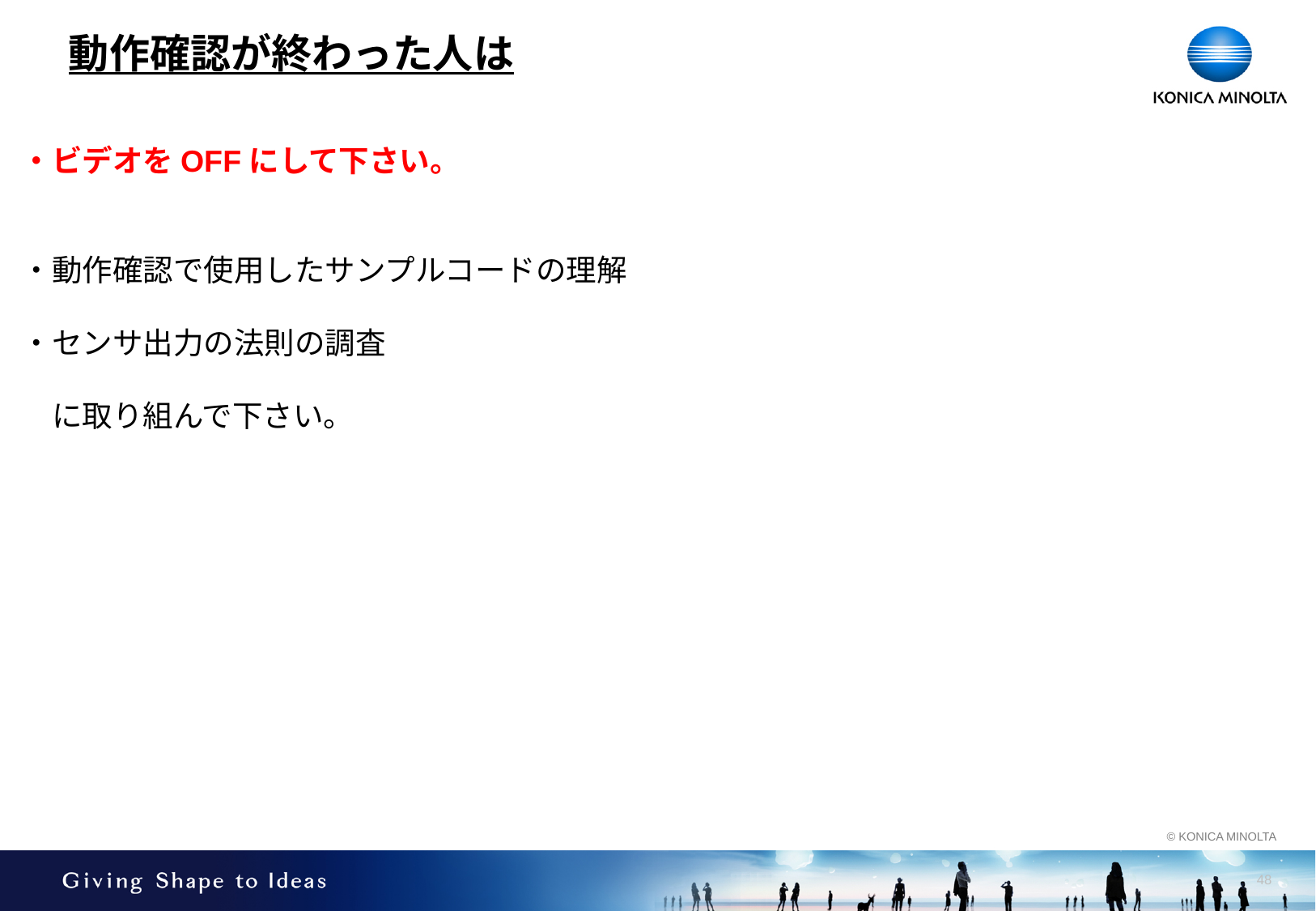

# 動作確認が終わった人は

・ビデオをOFFにして下さい。

・動作確認で使用したサンプルコードの理解

・センサ出力の法則の調査

　に取り組んで下さい。

48